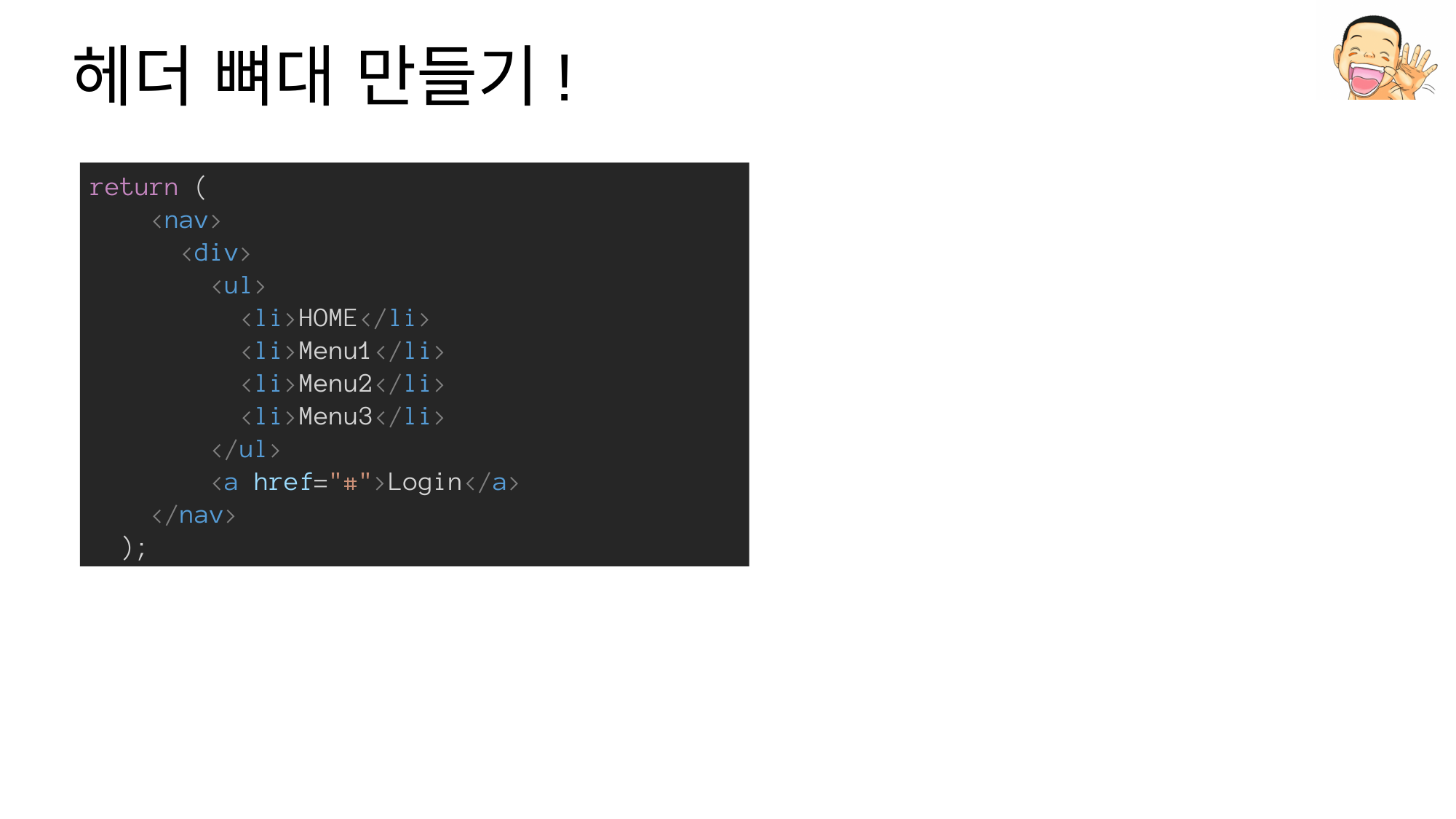

# 헤더 뼈대 만들기!
return (
    <nav>
      <div>
        <ul>
          <li>HOME</li>
          <li>Menu1</li>
          <li>Menu2</li>
          <li>Menu3</li>
        </ul>
        <a href="#">Login</a>
    </nav>
  );